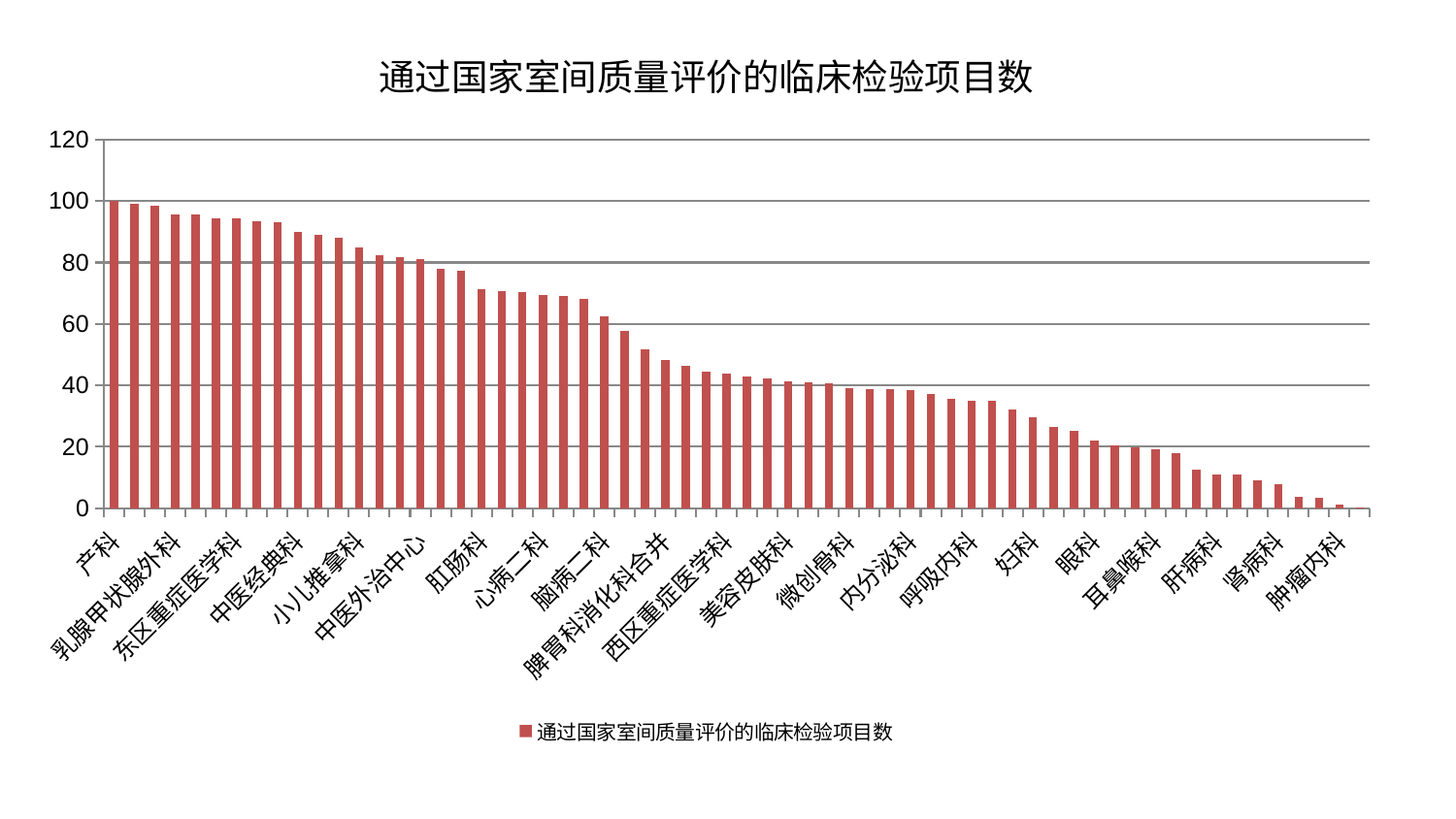

### Chart: 通过国家室间质量评价的临床检验项目数

| Category | 通过国家室间质量评价的临床检验项目数 |
|---|---|
| 产科 | 100.0 |
| 综合内科 | 99.10136498768601 |
| 医院 | 98.58709769304104 |
| 乳腺甲状腺外科 | 95.69263908097392 |
| 普通外科 | 95.68649046281088 |
| 血液科 | 94.53888143394809 |
| 东区重症医学科 | 94.3976289725108 |
| 针灸科 | 93.52304454758584 |
| 骨科 | 93.07650601823246 |
| 中医经典科 | 89.99300452015935 |
| 胸外科 | 88.99785736951343 |
| 创伤骨科 | 88.01040267452991 |
| 小儿推拿科 | 84.84048323090585 |
| 小儿骨科 | 82.47277115354782 |
| 泌尿外科 | 81.67674446464699 |
| 中医外治中心 | 80.98398863940406 |
| 肾脏内科 | 77.92167612563456 |
| 口腔科 | 77.458812245412 |
| 肛肠科 | 71.40346626556884 |
| 风湿病科 | 70.82555571873189 |
| 脑病一科 | 70.29402936047512 |
| 心病二科 | 69.4042102743021 |
| 关节骨科 | 69.24773130470035 |
| 肝胆外科 | 68.130917216113 |
| 脑病二科 | 62.50959464404528 |
| 心病三科 | 57.78648229925302 |
| 脑病三科 | 51.67542144812015 |
| 脾胃科消化科合并 | 48.388025262550286 |
| 神经内科 | 46.48606211615766 |
| 脊柱骨科 | 44.35226894407844 |
| 西区重症医学科 | 43.75202046926096 |
| 康复科 | 42.79101087252108 |
| 妇二科 | 42.39783926095348 |
| 美容皮肤科 | 41.28754222000894 |
| 运动损伤骨科 | 40.8853006026609 |
| 心病四科 | 40.55267896542501 |
| 微创骨科 | 39.17710564567436 |
| 皮肤科 | 38.83446043008076 |
| 显微骨科 | 38.632698329760615 |
| 内分泌科 | 38.58729674342065 |
| 儿科 | 37.12690590982917 |
| 消化内科 | 35.45827403828058 |
| 呼吸内科 | 34.86116561198203 |
| 周围血管科 | 34.84400016053851 |
| 治未病中心 | 32.135655008589055 |
| 妇科 | 29.51897202394344 |
| 男科 | 26.34414071787932 |
| 重症医学科 | 25.31846875951967 |
| 眼科 | 22.04990187143822 |
| 东区肾病科 | 20.51135365184217 |
| 推拿科 | 19.795181811382143 |
| 耳鼻喉科 | 19.28680335765754 |
| 脾胃病科 | 18.027667461960203 |
| 身心医学科 | 12.42276492477337 |
| 肝病科 | 11.096868899999452 |
| 心病一科 | 11.056305390911914 |
| 神经外科 | 9.20958941407179 |
| 肾病科 | 7.947396283573921 |
| 心血管内科 | 3.7790343467123577 |
| 老年医学科 | 3.3228170836702056 |
| 肿瘤内科 | 1.2657066296423032 |
| 妇科妇二科合并 | 0.1763752672471799 |
233